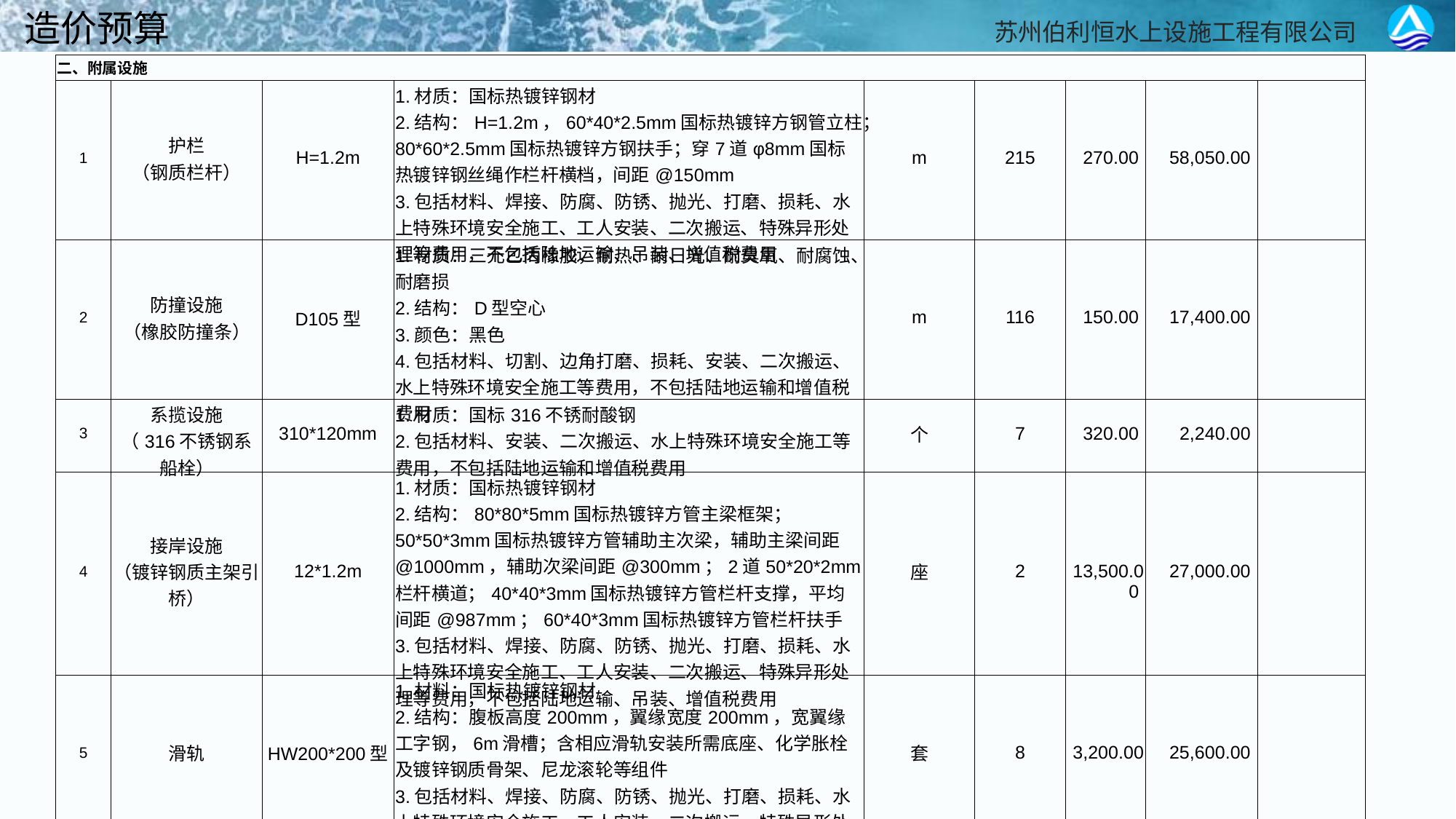

造价预算
| 二、附属设施 |  |  |  |  |  |  |  |  |
| --- | --- | --- | --- | --- | --- | --- | --- | --- |
| 1 | 护栏 （钢质栏杆） | H=1.2m | 1.材质：国标热镀锌钢材 2.结构：H=1.2m，60\*40\*2.5mm国标热镀锌方钢管立柱；80\*60\*2.5mm国标热镀锌方钢扶手；穿7道φ8mm国标热镀锌钢丝绳作栏杆横档，间距@150mm 3.包括材料、焊接、防腐、防锈、抛光、打磨、损耗、水上特殊环境安全施工、工人安装、二次搬运、特殊异形处理等费用，不包括陆地运输、吊装、增值税费用 | m | 215 | 270.00 | 58,050.00 |  |
| 2 | 防撞设施 （橡胶防撞条） | D105型 | 1.材质：三元乙丙橡胶，耐热、耐日光、耐臭氧、耐腐蚀、耐磨损 2.结构：D型空心 3.颜色：黑色 4.包括材料、切割、边角打磨、损耗、安装、二次搬运、水上特殊环境安全施工等费用，不包括陆地运输和增值税费用 | m | 116 | 150.00 | 17,400.00 |  |
| 3 | 系揽设施 （316不锈钢系船栓） | 310\*120mm | 1.材质：国标316不锈耐酸钢 2.包括材料、安装、二次搬运、水上特殊环境安全施工等费用，不包括陆地运输和增值税费用 | 个 | 7 | 320.00 | 2,240.00 |  |
| 4 | 接岸设施 （镀锌钢质主架引桥） | 12\*1.2m | 1.材质：国标热镀锌钢材 2.结构：80\*80\*5mm国标热镀锌方管主梁框架；50\*50\*3mm国标热镀锌方管辅助主次梁，辅助主梁间距@1000mm，辅助次梁间距@300mm；2道50\*20\*2mm栏杆横道；40\*40\*3mm国标热镀锌方管栏杆支撑，平均间距@987mm；60\*40\*3mm国标热镀锌方管栏杆扶手 3.包括材料、焊接、防腐、防锈、抛光、打磨、损耗、水上特殊环境安全施工、工人安装、二次搬运、特殊异形处理等费用，不包括陆地运输、吊装、增值税费用 | 座 | 2 | 13,500.00 | 27,000.00 |  |
| 5 | 滑轨 | HW200\*200型 | 1.材料：国标热镀锌钢材 2.结构：腹板高度200mm，翼缘宽度200mm，宽翼缘工字钢，6m滑槽；含相应滑轨安装所需底座、化学胀栓及镀锌钢质骨架、尼龙滚轮等组件 3.包括材料、焊接、防腐、防锈、抛光、打磨、损耗、水上特殊环境安全施工、工人安装、二次搬运、特殊异形处理等费用，不包括陆地运输、吊装、增值税费用 | 套 | 8 | 3,200.00 | 25,600.00 |  |